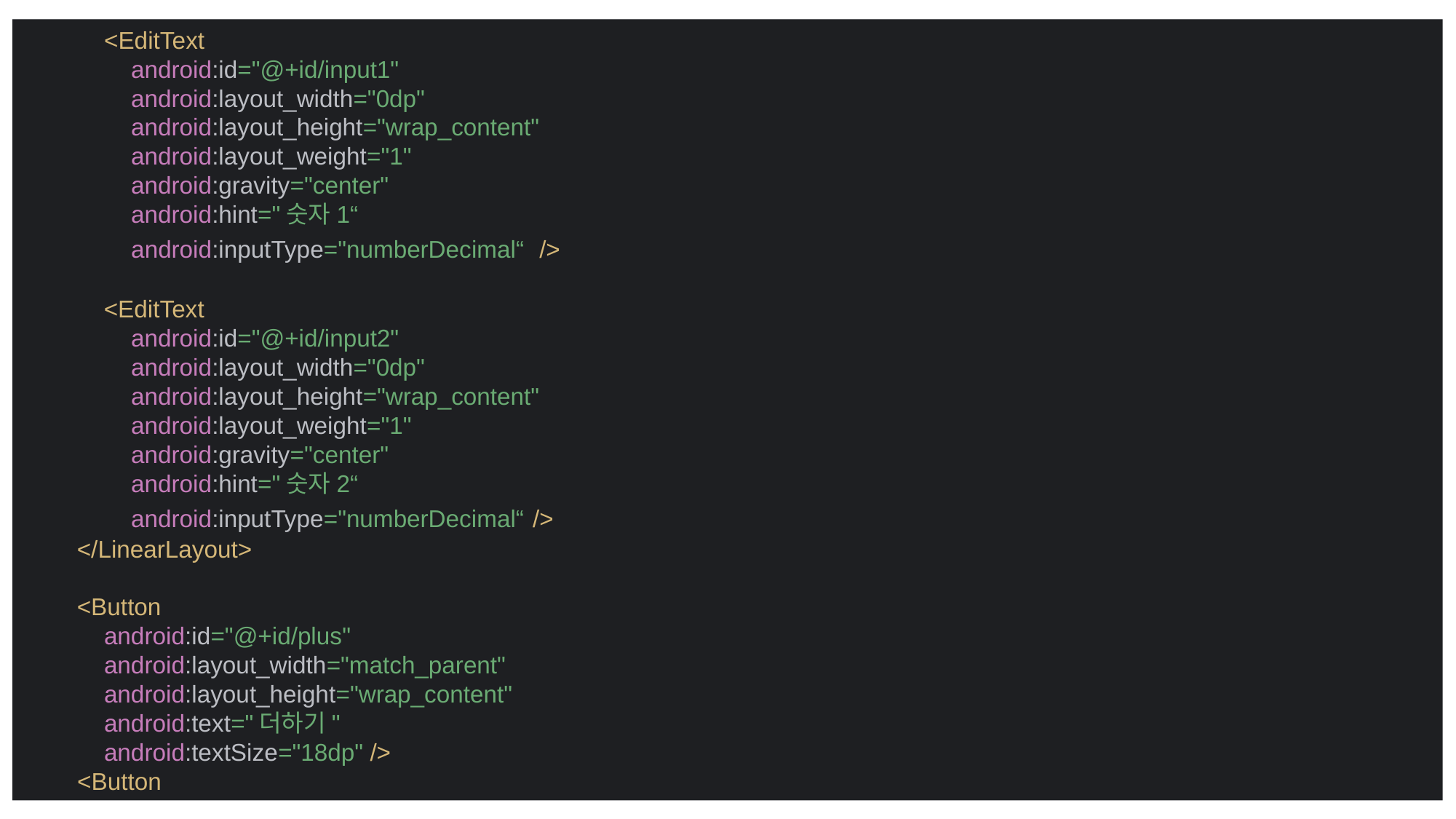

<EditText
                android:id="@+id/input1"
                android:layout_width="0dp"
                android:layout_height="wrap_content"
                android:layout_weight="1"
                android:gravity="center"
                android:hint="숫자1“
                android:inputType="numberDecimal“  />
            <EditText
                android:id="@+id/input2"
                android:layout_width="0dp"
                android:layout_height="wrap_content"
                android:layout_weight="1"
                android:gravity="center"
                android:hint="숫자2“
                android:inputType="numberDecimal“ />
        </LinearLayout>
        <Button
            android:id="@+id/plus"
            android:layout_width="match_parent"
            android:layout_height="wrap_content"
            android:text="더하기"
            android:textSize="18dp" />
        <Button